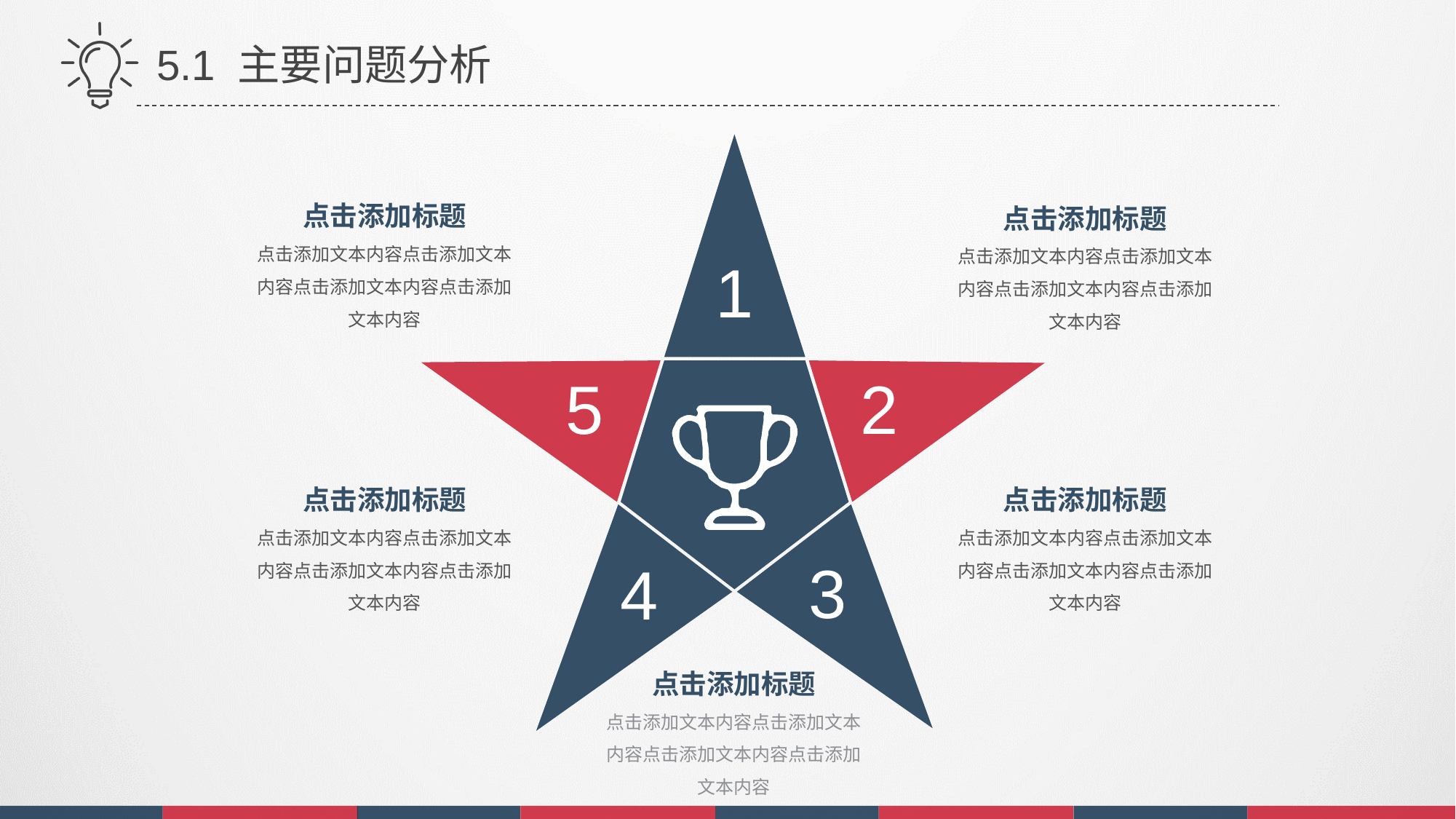

5.1 主要问题分析
1
5

2
4
3

点击添加标题
点击添加文本内容点击添加文本内容点击添加文本内容点击添加文本内容
点击添加标题
点击添加文本内容点击添加文本内容点击添加文本内容点击添加文本内容
点击添加标题
点击添加文本内容点击添加文本内容点击添加文本内容点击添加文本内容
点击添加标题
点击添加文本内容点击添加文本内容点击添加文本内容点击添加文本内容
点击添加标题
点击添加文本内容点击添加文本内容点击添加文本内容点击添加文本内容